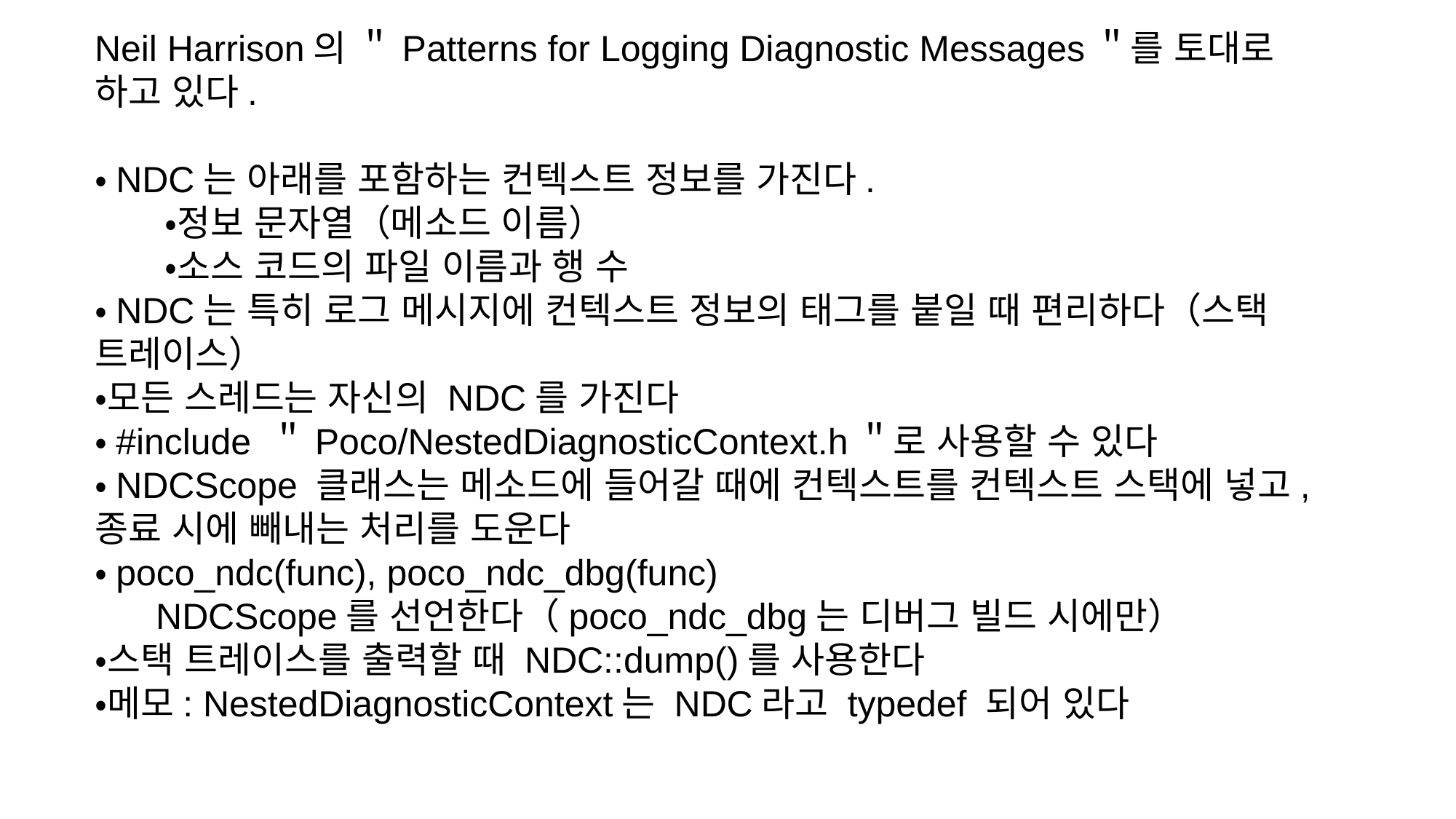

Neil Harrison의 ＂Patterns for Logging Diagnostic Messages＂를 토대로 하고 있다.

・NDC는 아래를 포함하는 컨텍스트 정보를 가진다.
      ・정보 문자열（메소드 이름）
      ・소스 코드의 파일 이름과 행 수
・NDC는 특히 로그 메시지에 컨텍스트 정보의 태그를 붙일 때 편리하다（스택 트레이스）
・모든 스레드는 자신의 NDC를 가진다
・#include ＂Poco/NestedDiagnosticContext.h＂로 사용할 수 있다
・NDCScope 클래스는 메소드에 들어갈 때에 컨텍스트를 컨텍스트 스택에 넣고, 종료 시에 빼내는 처리를 도운다
・poco_ndc(func), poco_ndc_dbg(func)
      NDCScope를 선언한다（poco_ndc_dbg는 디버그 빌드 시에만）
・스택 트레이스를 출력할 때 NDC::dump()를 사용한다
・메모: NestedDiagnosticContext는 NDC라고 typedef 되어 있다